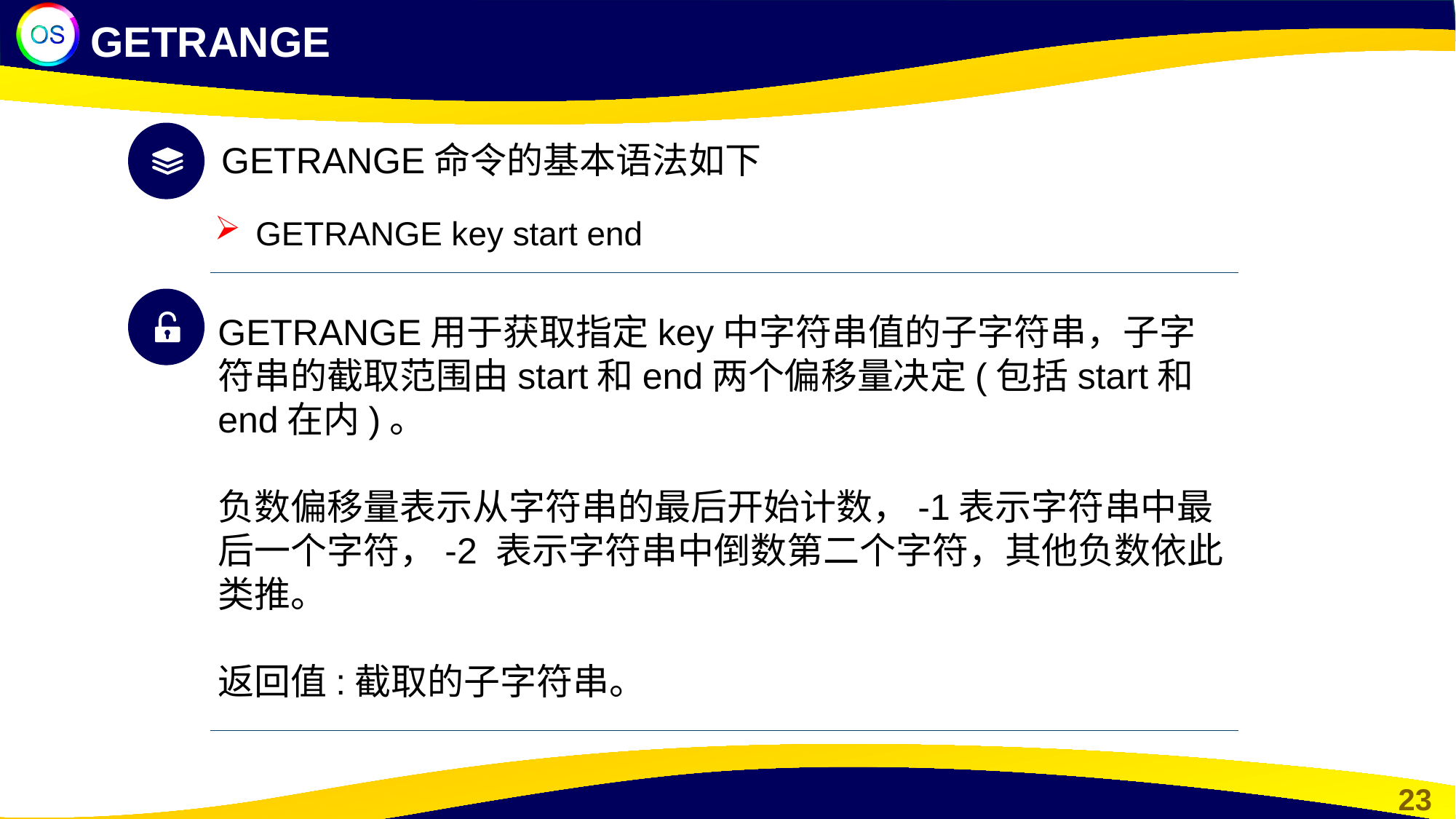

GETRANGE

GETRANGE命令的基本语法如下

GETRANGE key start end

GETRANGE用于获取指定key中字符串值的子字符串，子字符串的截取范围由start和end两个偏移量决定(包括start和end在内)。

负数偏移量表示从字符串的最后开始计数，-1表示字符串中最后一个字符，-2 表示字符串中倒数第二个字符，其他负数依此类推。

返回值:截取的子字符串。